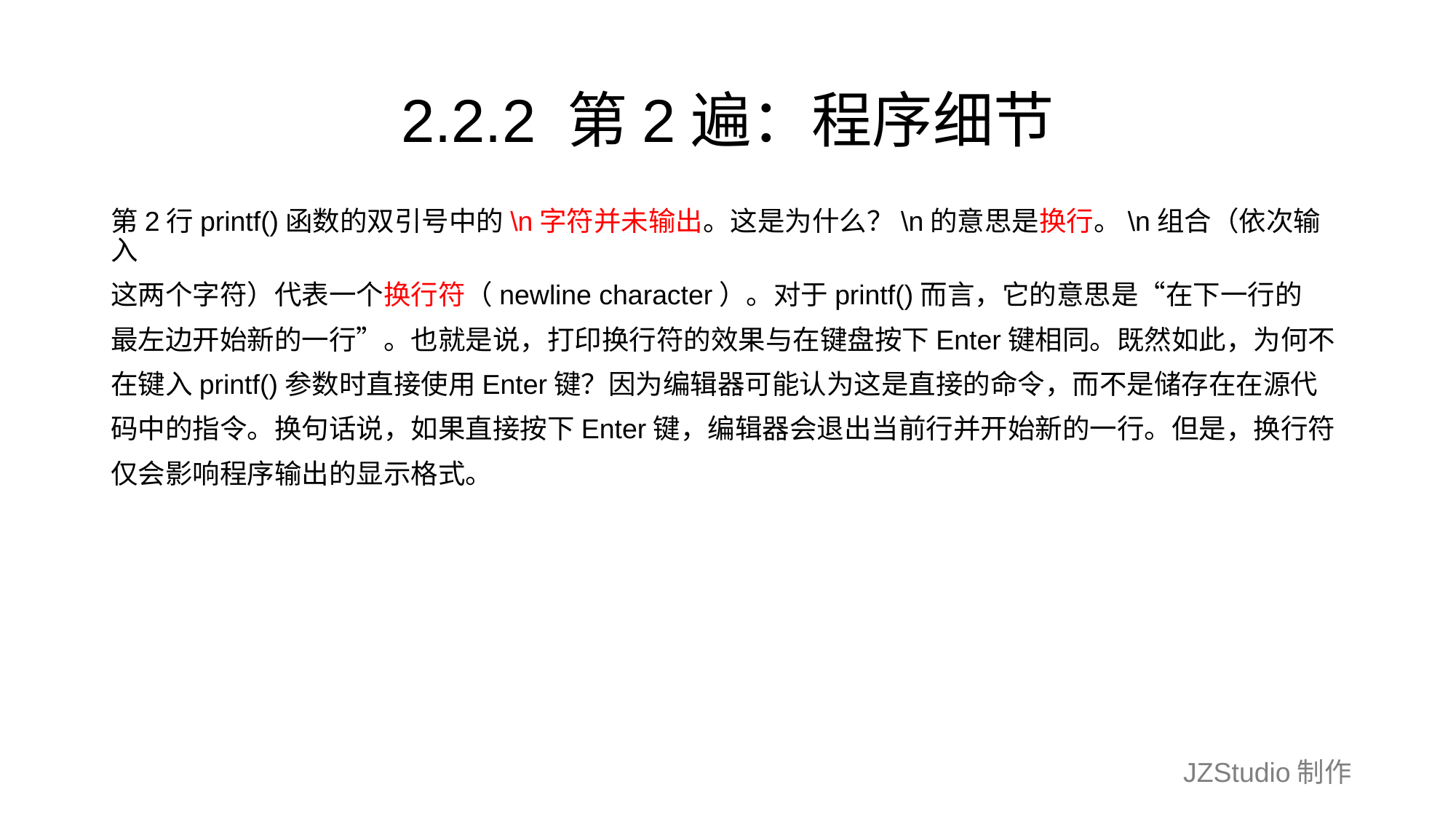

# 2.2.2 第2遍：程序细节
第2行printf()函数的双引号中的\n字符并未输出。这是为什么？\n的意思是换行。\n组合（依次输入
这两个字符）代表一个换行符（newline character）。对于printf()而言，它的意思是“在下一行的
最左边开始新的一行”。也就是说，打印换行符的效果与在键盘按下Enter键相同。既然如此，为何不
在键入printf()参数时直接使用Enter键？因为编辑器可能认为这是直接的命令，而不是储存在在源代
码中的指令。换句话说，如果直接按下Enter键，编辑器会退出当前行并开始新的一行。但是，换行符
仅会影响程序输出的显示格式。